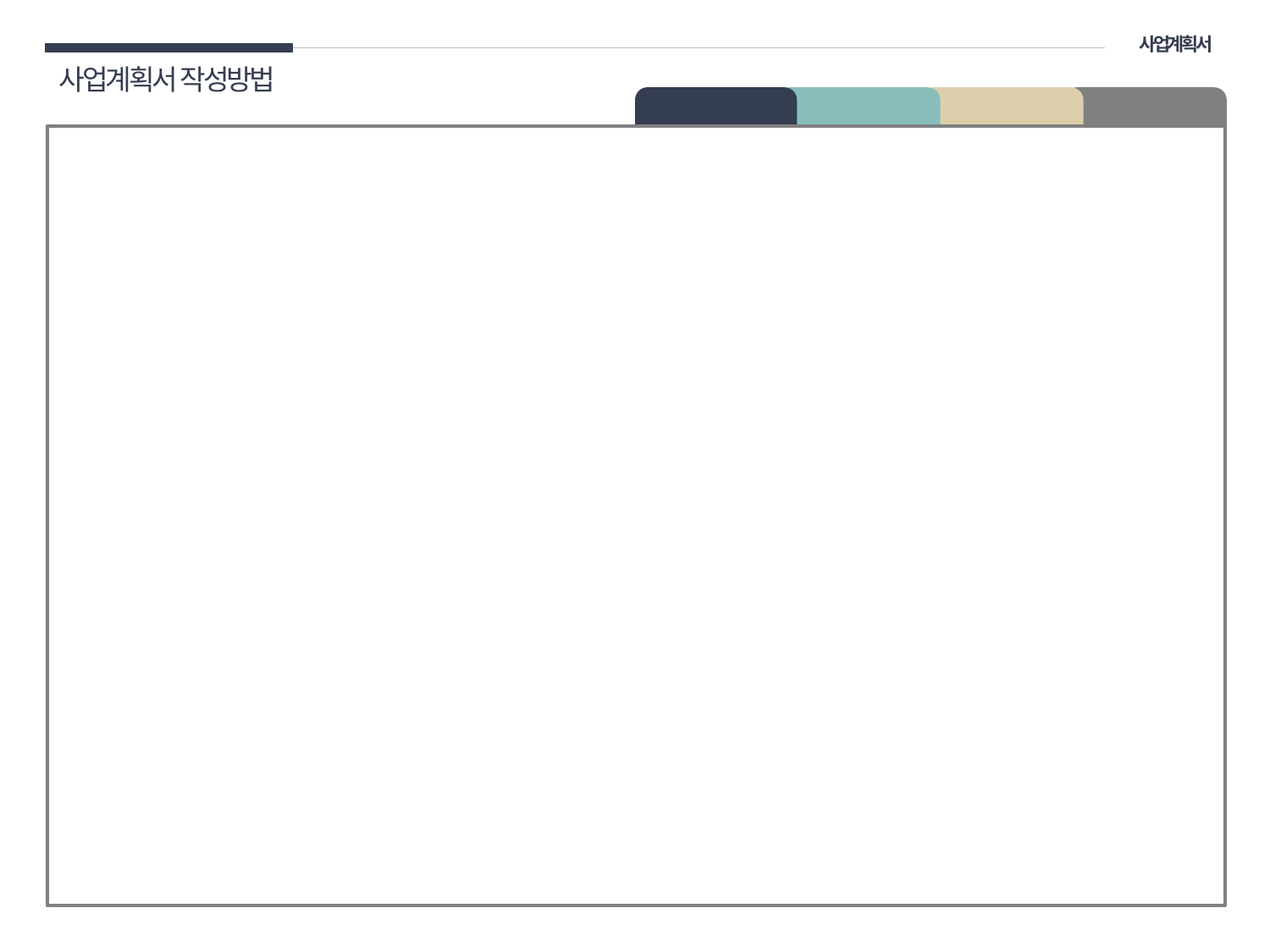

사업계획서
사업계획서 작성방법
02 타깃
03 시장성
04 기대효과

01 정의